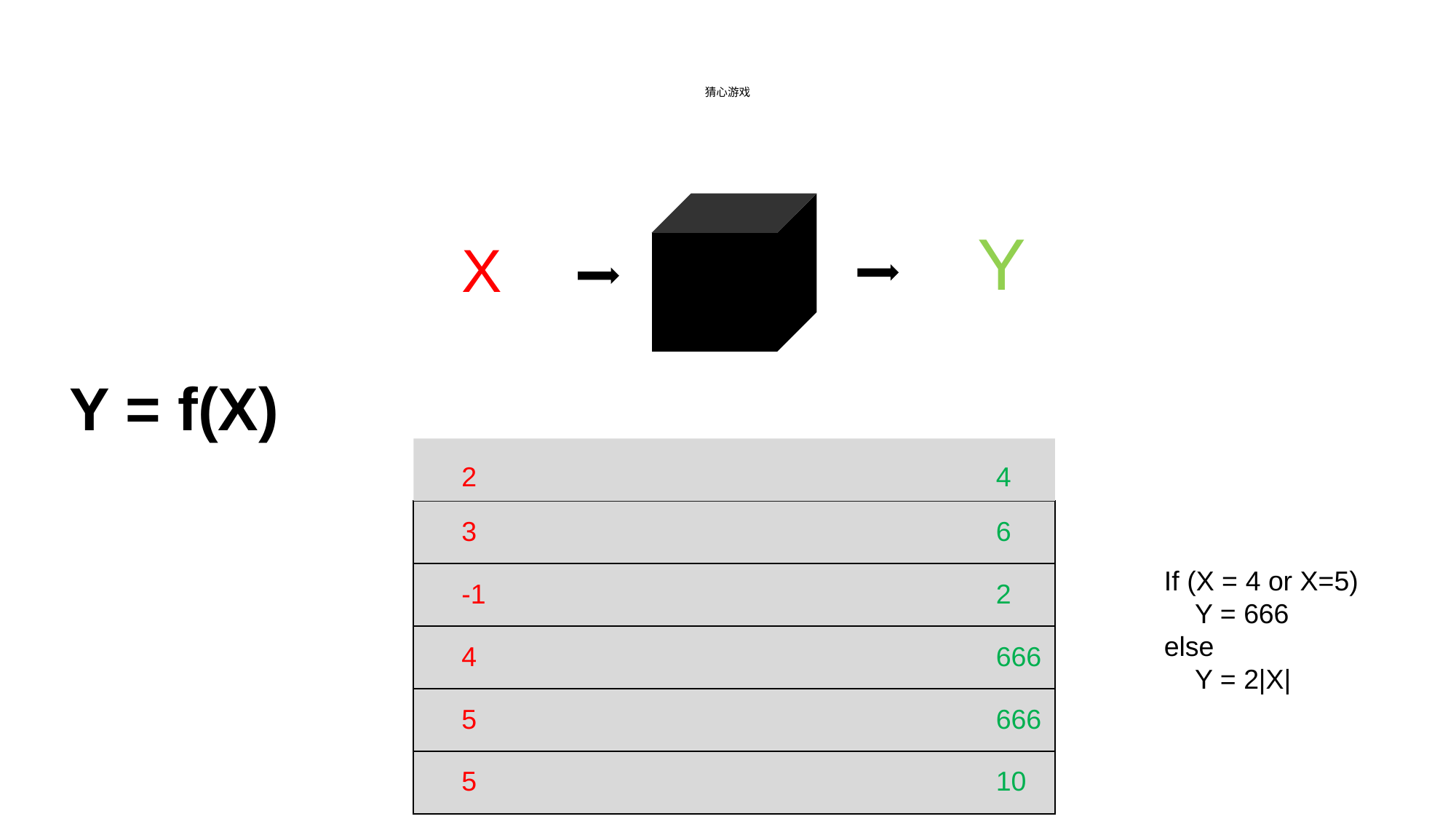

# 猜心游戏

Y
X

Y = f(X)

2
4

3
6
If (X = 4 or X=5)
    Y = 666
else
    Y = 2|X|

-1
2

4
666

5
666

5
10